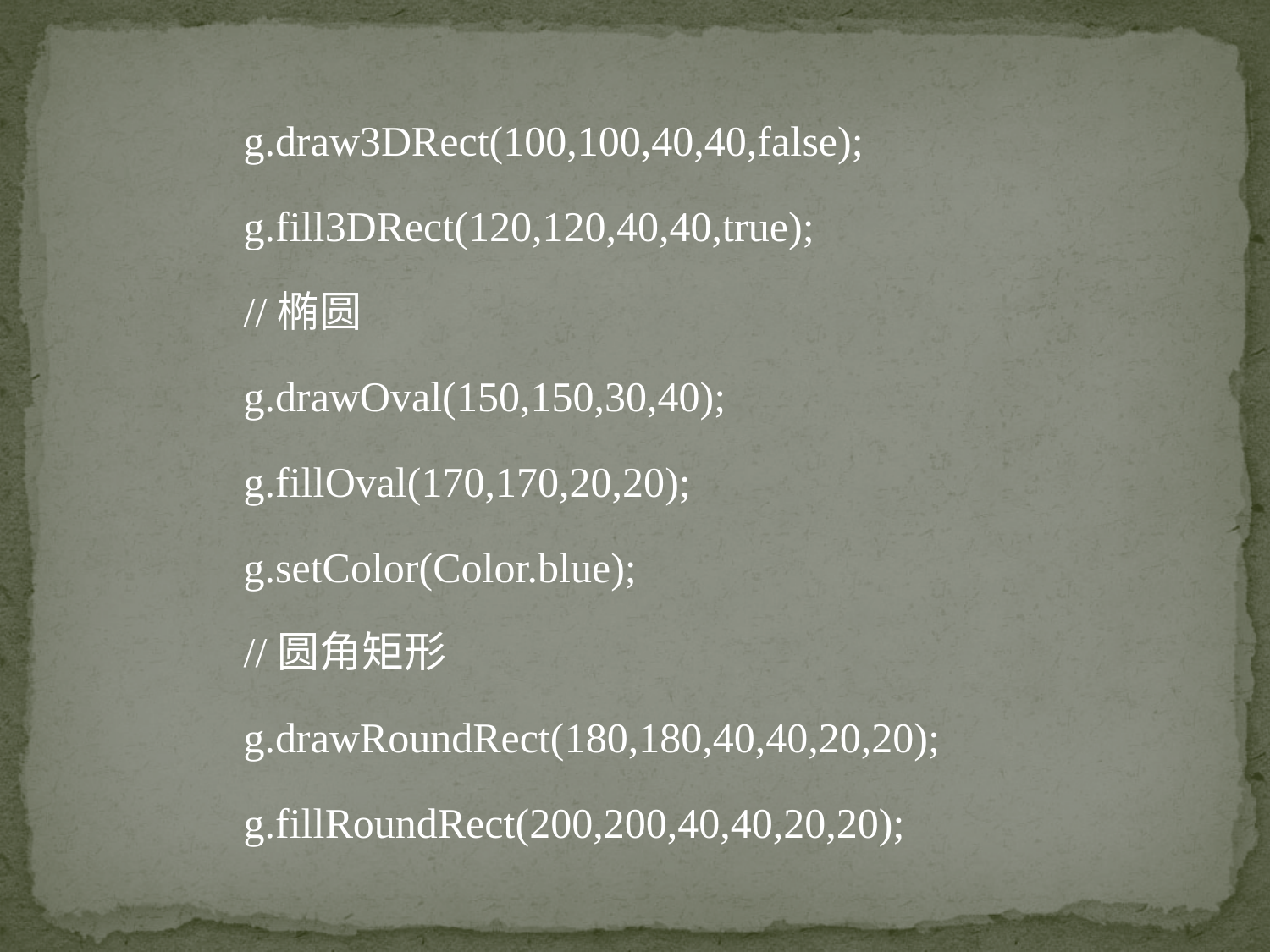

g.draw3DRect(100,100,40,40,false);
g.fill3DRect(120,120,40,40,true);
//椭圆
g.drawOval(150,150,30,40);
g.fillOval(170,170,20,20);
g.setColor(Color.blue);
//圆角矩形
g.drawRoundRect(180,180,40,40,20,20);
g.fillRoundRect(200,200,40,40,20,20);